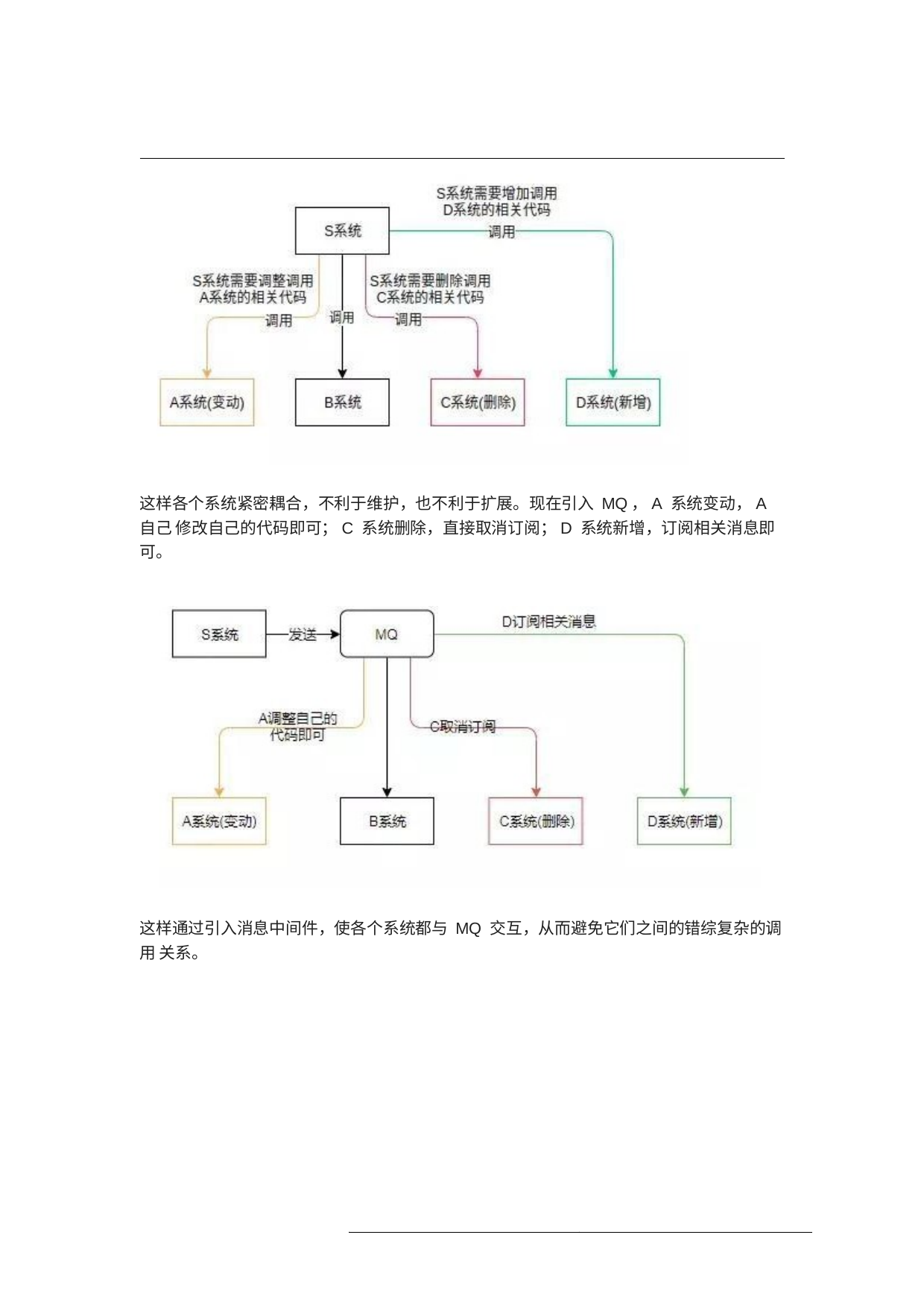

这样各个系统紧密耦合，不利于维护，也不利于扩展。现在引入 MQ，A 系统变动，A 自己 修改自己的代码即可；C 系统删除，直接取消订阅；D 系统新增，订阅相关消息即可。

这样通过引入消息中间件，使各个系统都与 MQ 交互，从而避免它们之间的错综复杂的调用 关系。